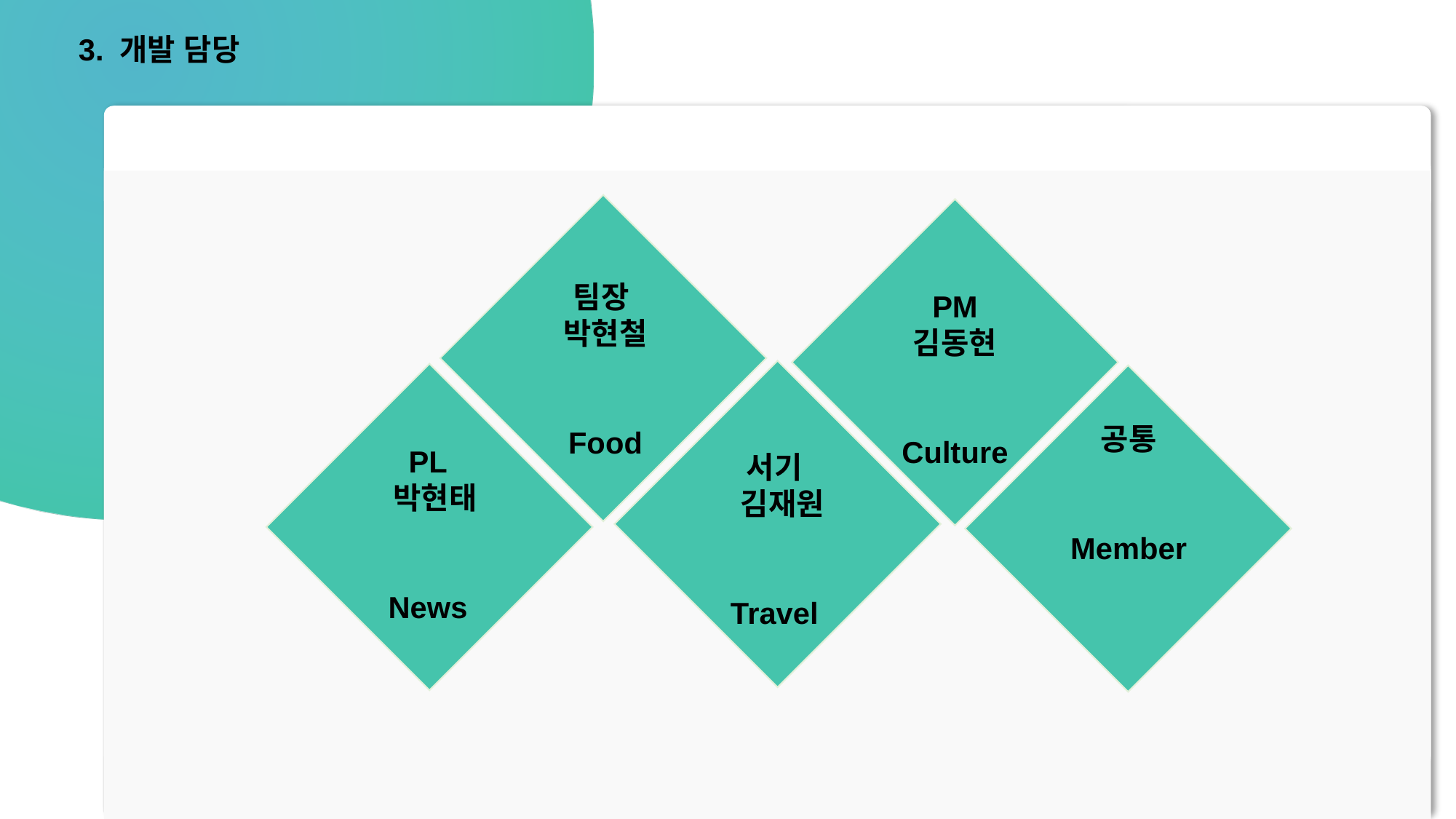

3. 개발 담당

팀장
박현철

Food
PM
김동현

Culture

공통

Member
PL
 박현태

News
서기
 김재원

Travel